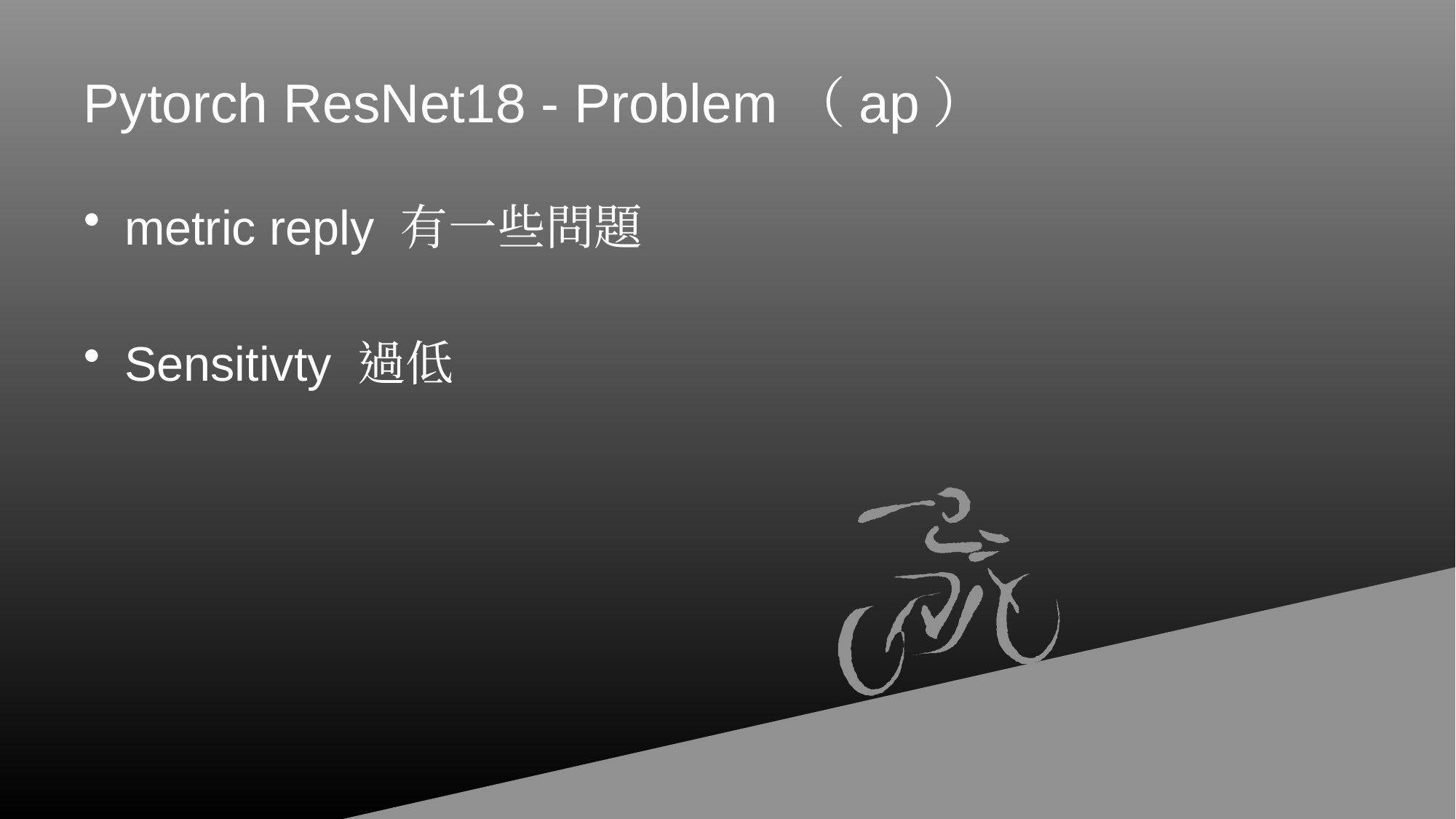

Pytorch ResNet18 - Problem（ap）
metric reply 有一些問題

Sensitivty 過低